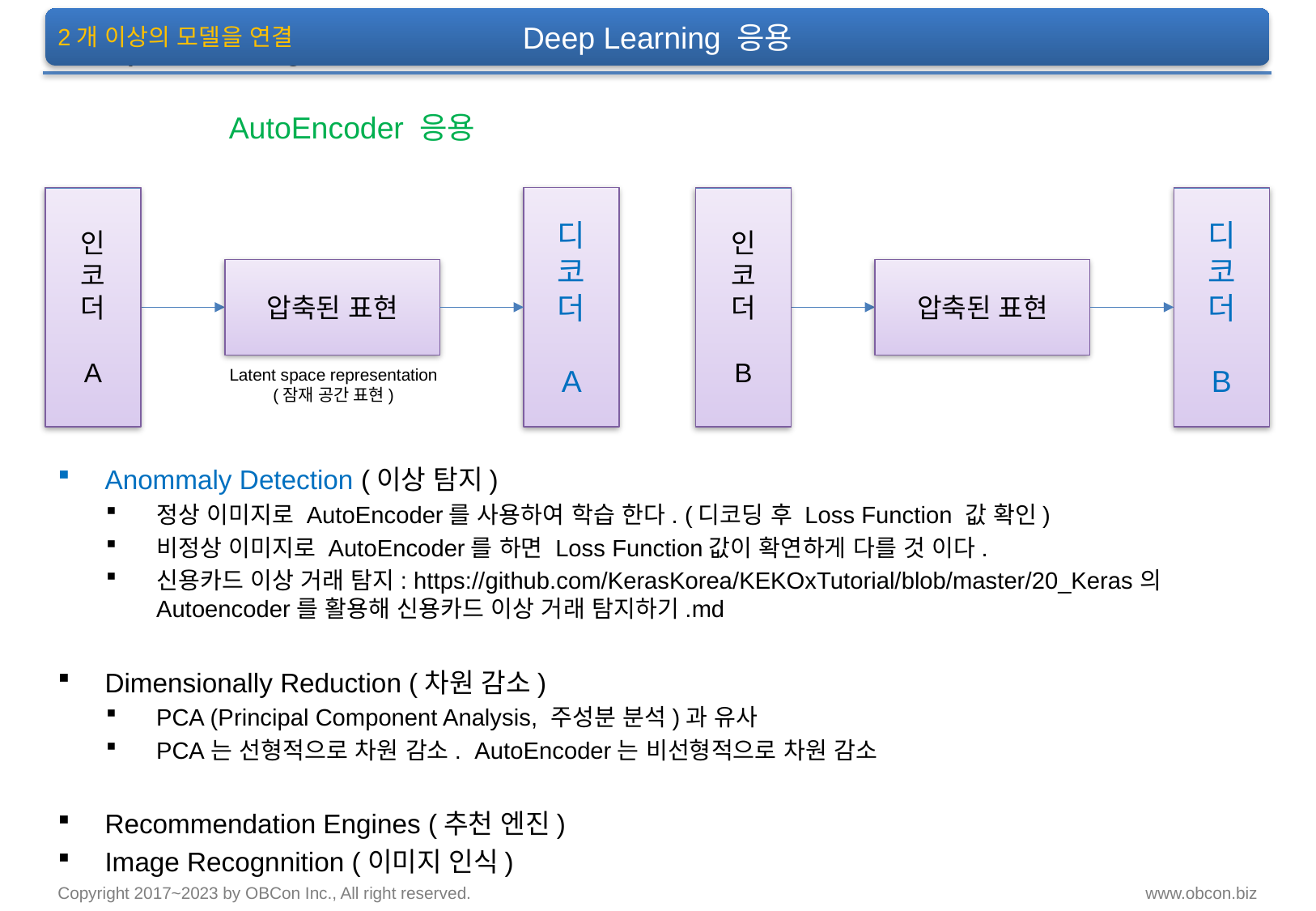

Deep Learning 응용
# Deep Learning 응용
2개 이상의 모델을 연결
AutoEncoder 응용
인
코
더

A
디
코
더

A
인
코
더

B
디
코
더

B
압축된 표현
압축된 표현
Latent space representation
(잠재 공간 표현)
Anommaly Detection (이상 탐지)
정상 이미지로 AutoEncoder를 사용하여 학습 한다. (디코딩 후 Loss Function 값 확인)
비정상 이미지로 AutoEncoder를 하면 Loss Function값이 확연하게 다를 것 이다.
신용카드 이상 거래 탐지: https://github.com/KerasKorea/KEKOxTutorial/blob/master/20_Keras의 Autoencoder를 활용해 신용카드 이상 거래 탐지하기.md

Dimensionally Reduction (차원 감소)
PCA (Principal Component Analysis, 주성분 분석)과 유사
PCA는 선형적으로 차원 감소.  AutoEncoder는 비선형적으로 차원 감소

Recommendation Engines (추천 엔진)
Image Recognnition (이미지 인식)